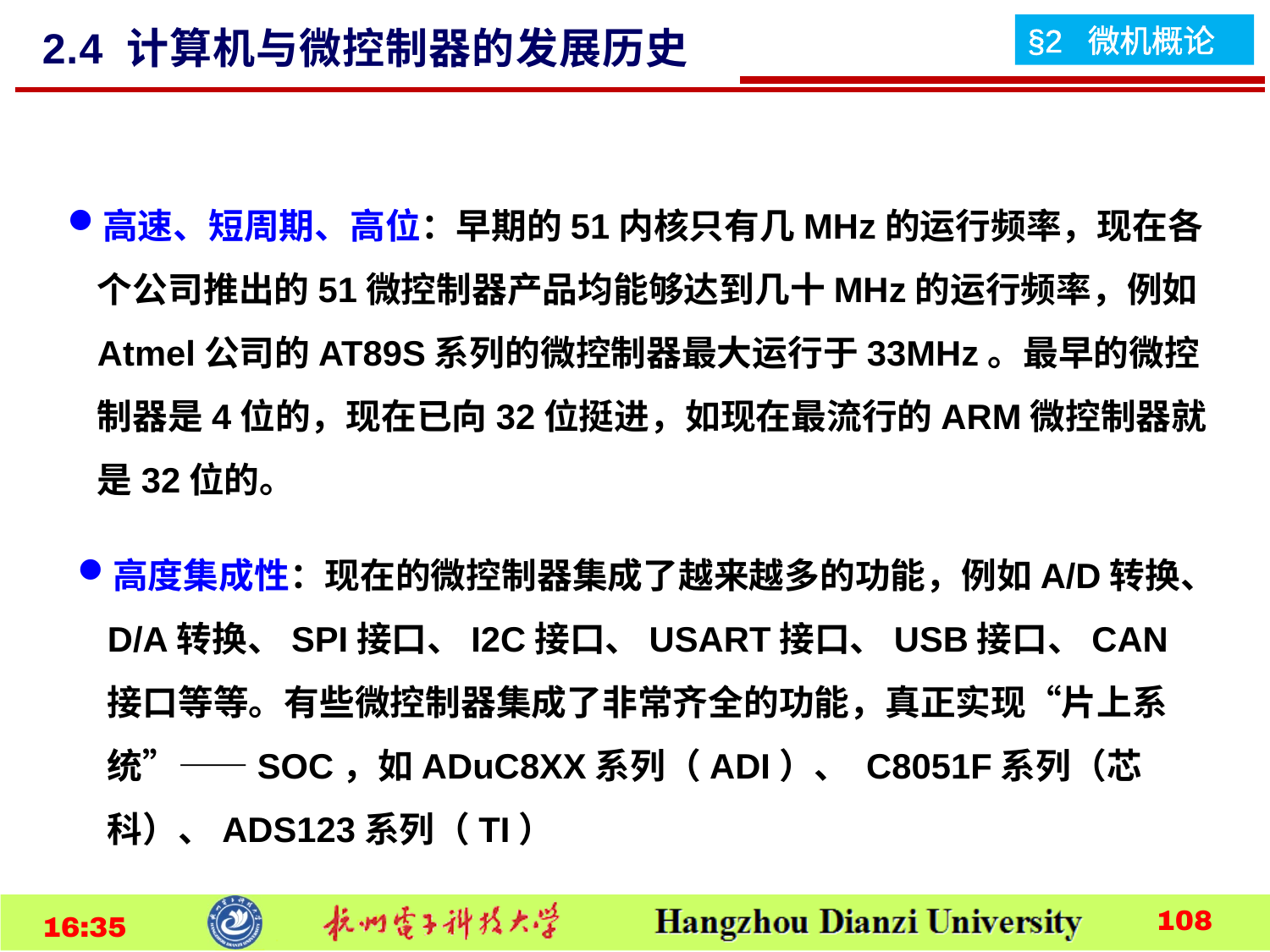

2.4 计算机与微控制器的发展历史
高速、短周期、高位：早期的51内核只有几MHz的运行频率，现在各个公司推出的51微控制器产品均能够达到几十MHz的运行频率，例如Atmel公司的AT89S系列的微控制器最大运行于33MHz。最早的微控制器是4位的，现在已向32位挺进，如现在最流行的ARM微控制器就是32位的。
高度集成性：现在的微控制器集成了越来越多的功能，例如A/D转换、D/A转换、SPI接口、I2C接口、USART接口、USB接口、CAN接口等等。有些微控制器集成了非常齐全的功能，真正实现“片上系统”——SOC，如ADuC8XX系列（ADI）、 C8051F系列（芯科）、ADS123系列（TI）